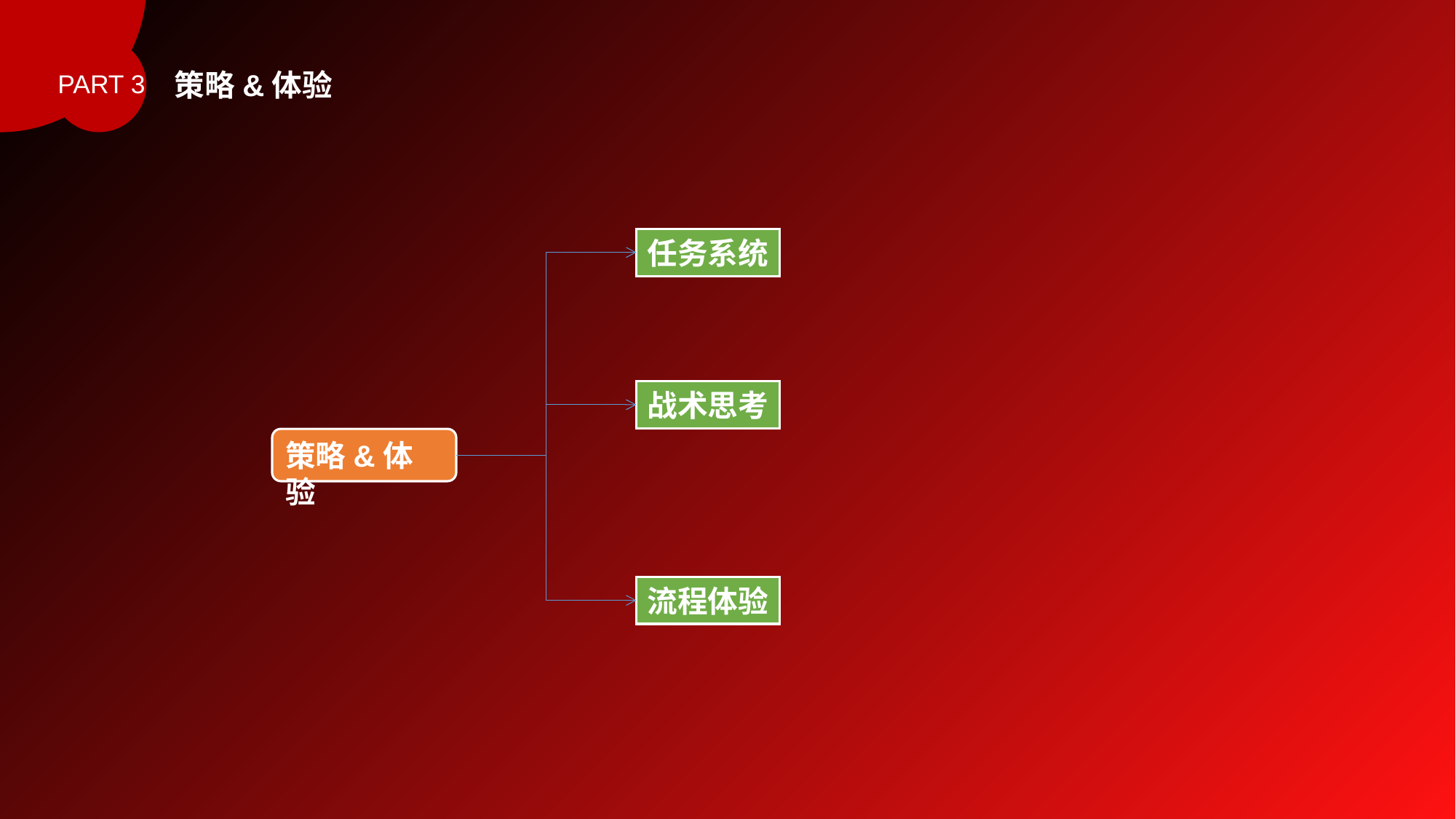

策略&体验
PART 3
任务系统
战术思考
策略&体验
流程体验